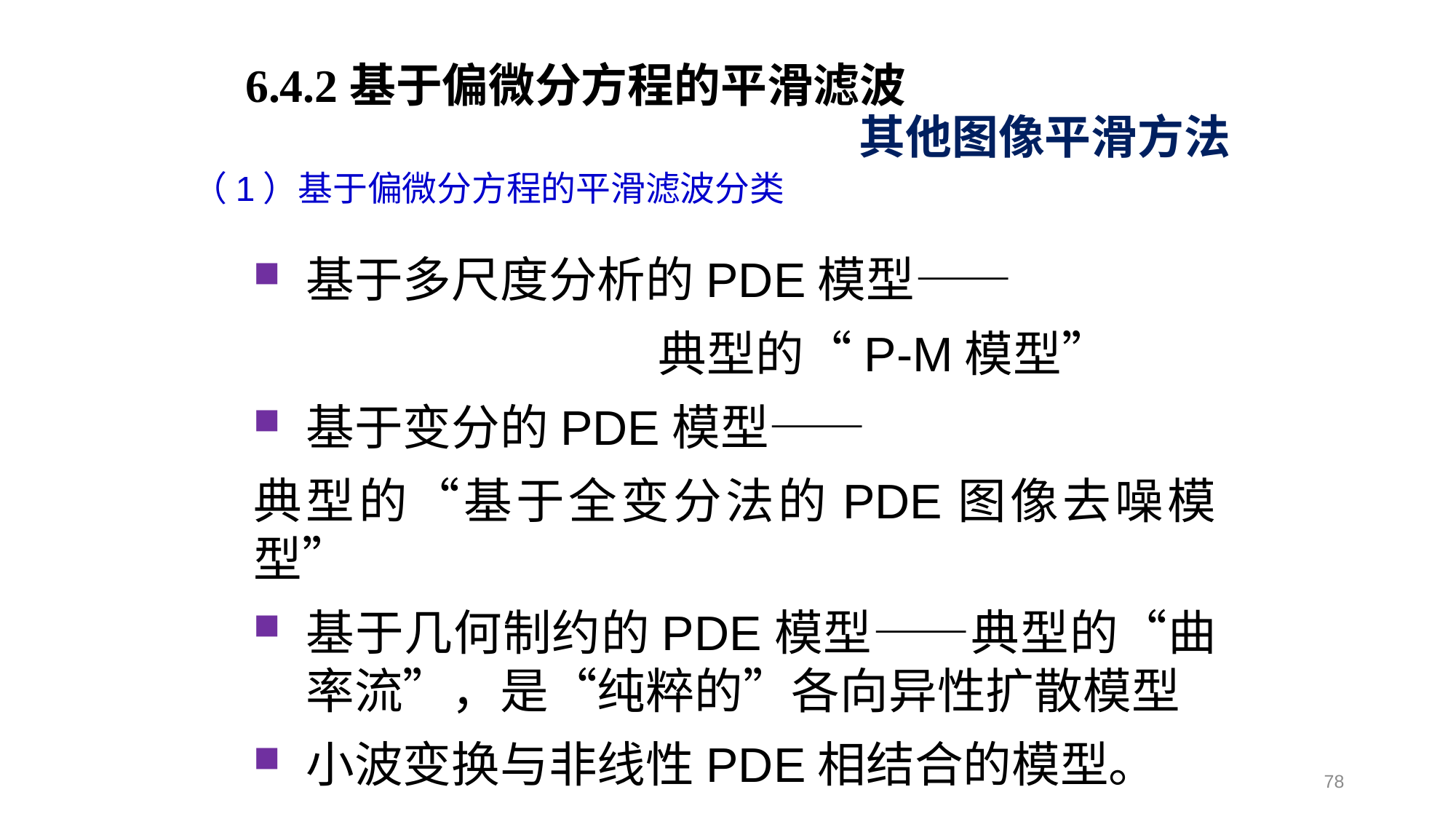

6.4.2基于偏微分方程的平滑滤波
其他图像平滑方法
（1）基于偏微分方程的平滑滤波分类
基于多尺度分析的PDE模型——
                                    典型的“P-M模型”
基于变分的PDE模型——
典型的“基于全变分法的PDE图像去噪模型”
基于几何制约的PDE模型——典型的“曲率流”，是“纯粹的”各向异性扩散模型
小波变换与非线性PDE相结合的模型。
78